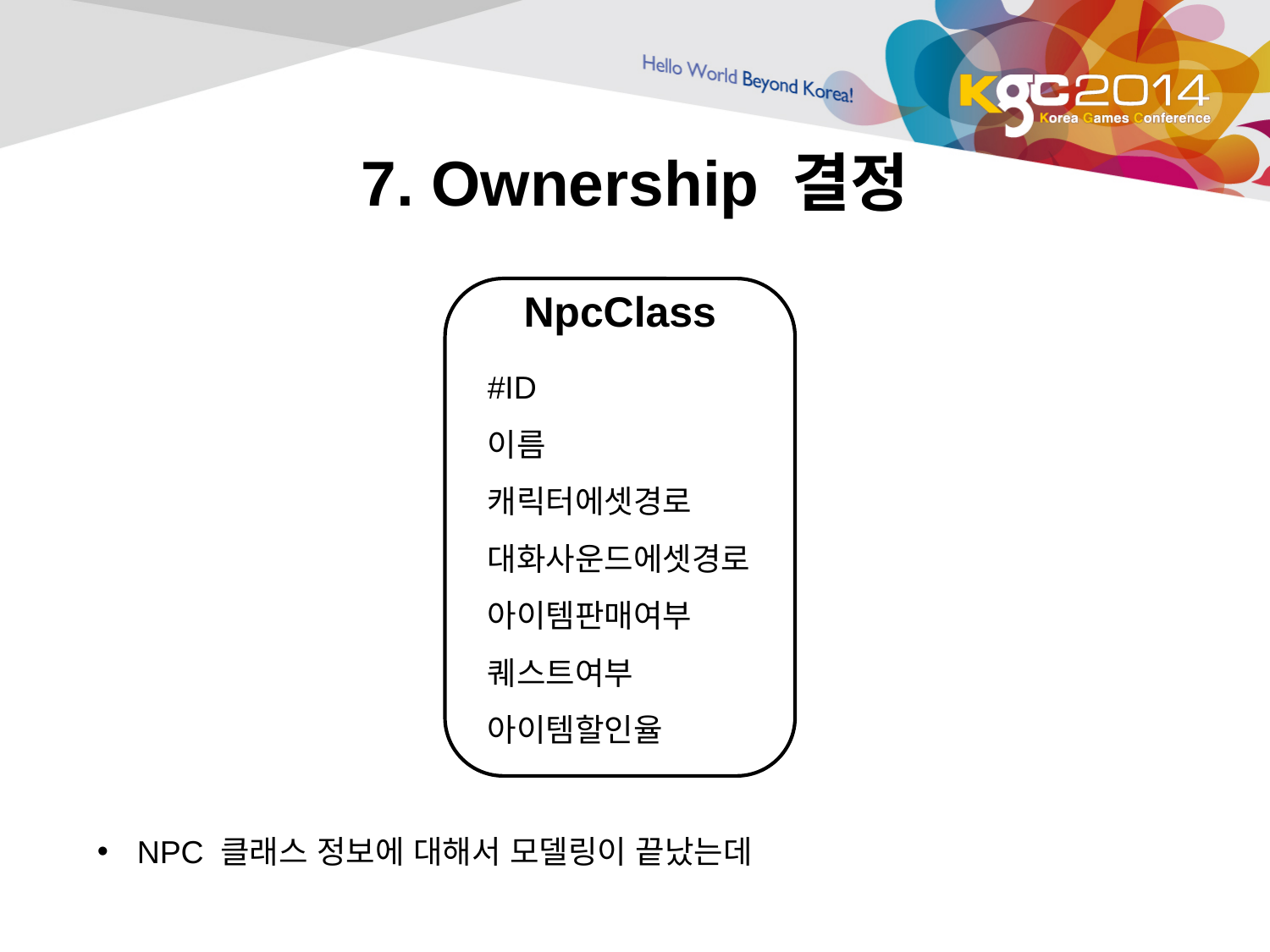

# 7. Ownership 결정

NpcClass
#ID
이름
캐릭터에셋경로
대화사운드에셋경로
아이템판매여부
퀘스트여부
아이템할인율
NPC 클래스 정보에 대해서 모델링이 끝났는데